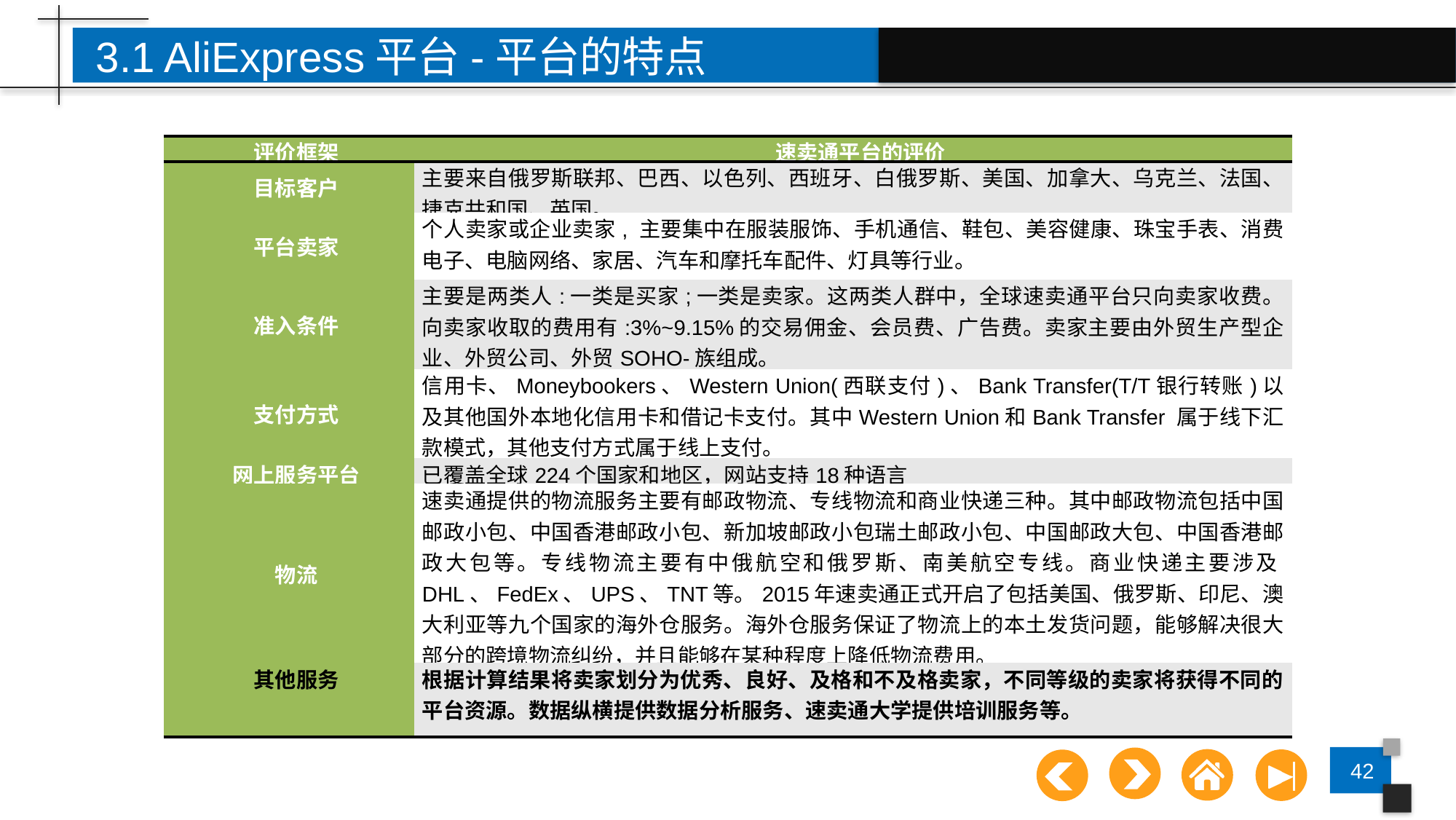

3.1 AliExpress平台-平台的特点
| 评价框架 | 速卖通平台的评价 |
| --- | --- |
| 目标客户 | 主要来自俄罗斯联邦、巴西、以色列、西班牙、白俄罗斯、美国、加拿大、乌克兰、法国、捷克共和国、英国。 |
| 平台卖家 | 个人卖家或企业卖家, 主要集中在服装服饰、手机通信、鞋包、美容健康、珠宝手表、消费电子、电脑网络、家居、汽车和摩托车配件、灯具等行业。 |
| 准入条件 | 主要是两类人:一类是买家;一类是卖家。这两类人群中，全球速卖通平台只向卖家收费。向卖家收取的费用有:3%~9.15%的交易佣金、会员费、广告费。卖家主要由外贸生产型企业、外贸公司、外贸SOHO-族组成。 |
| 支付方式 | 信用卡、Moneybookers、Western Union(西联支付)、Bank Transfer(T/T银行转账)以及其他国外本地化信用卡和借记卡支付。其中Western Union和Bank Transfer 属于线下汇款模式，其他支付方式属于线上支付。 |
| 网上服务平台 | 已覆盖全球224个国家和地区，网站支持18种语言 |
| 物流 | 速卖通提供的物流服务主要有邮政物流、专线物流和商业快递三种。其中邮政物流包括中国邮政小包、中国香港邮政小包、新加坡邮政小包瑞土邮政小包、中国邮政大包、中国香港邮政大包等。专线物流主要有中俄航空和俄罗斯、南美航空专线。商业快递主要涉及DHL、FedEx、UPS、TNT等。2015年速卖通正式开启了包括美国、俄罗斯、印尼、澳大利亚等九个国家的海外仓服务。海外仓服务保证了物流上的本土发货问题，能够解决很大部分的跨境物流纠纷，并且能够在某种程度上降低物流费用。 |
| 其他服务 | 根据计算结果将卖家划分为优秀、良好、及格和不及格卖家，不同等级的卖家将获得不同的平台资源。数据纵横提供数据分析服务、速卖通大学提供培训服务等。 |